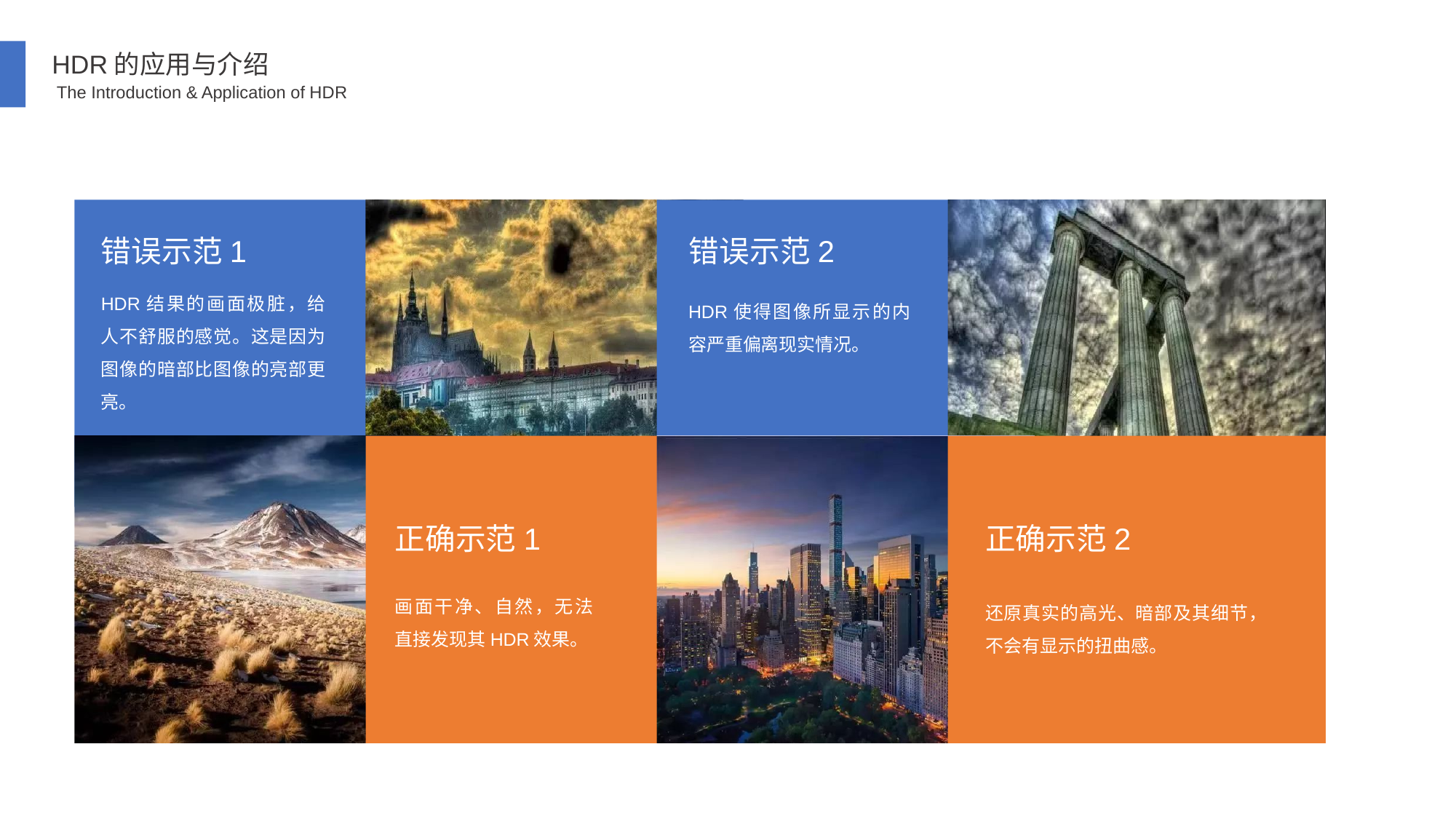

HDR的应用与介绍
The Introduction & Application of HDR

错误示范2
错误示范1
HDR结果的画面极脏，给人不舒服的感觉。这是因为图像的暗部比图像的亮部更亮。
HDR使得图像所显示的内容严重偏离现实情况。

正确示范2
正确示范1
画面干净、自然，无法直接发现其HDR效果。
还原真实的高光、暗部及其细节，不会有显示的扭曲感。